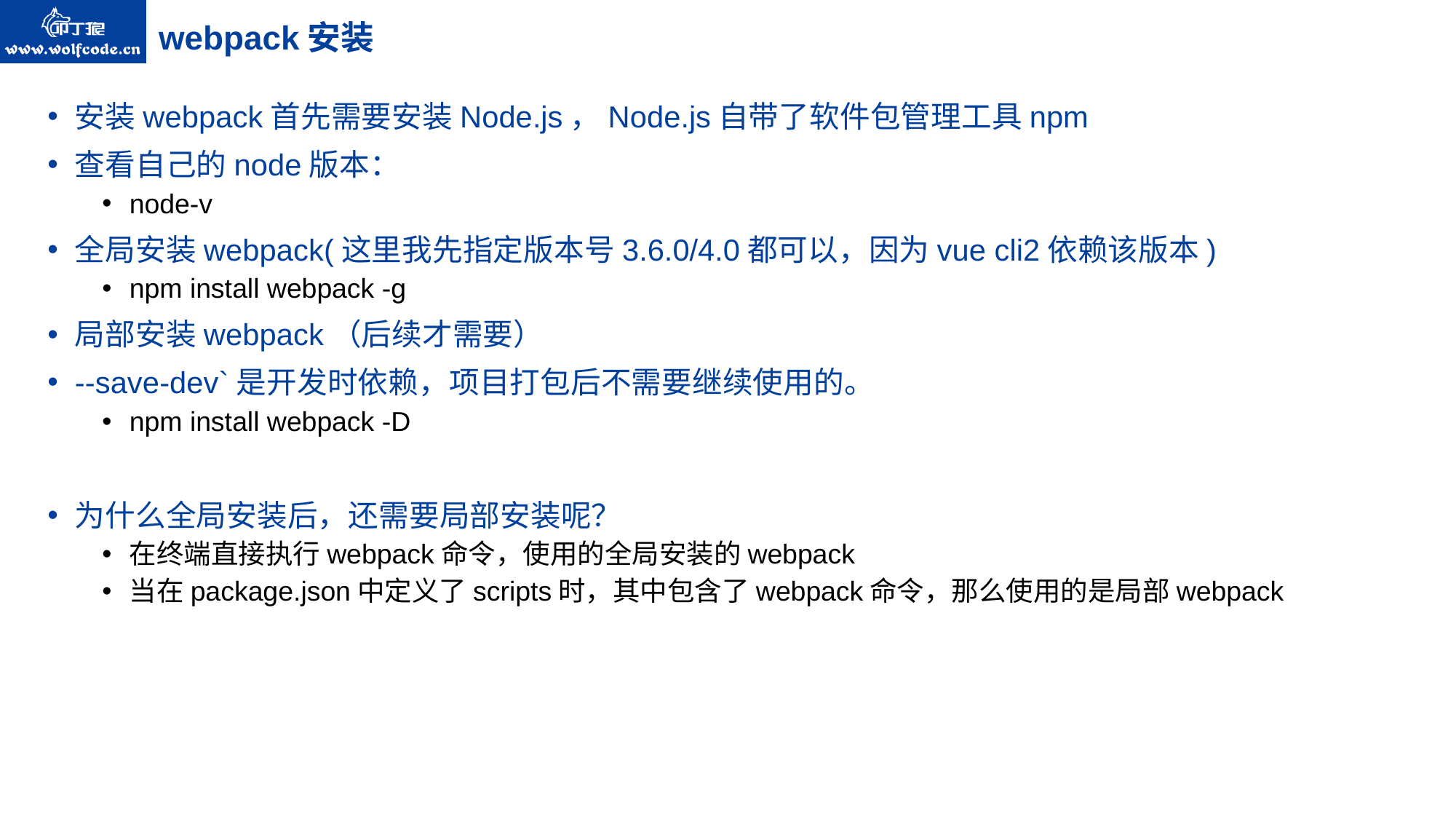

# webpack安装
安装webpack首先需要安装Node.js，Node.js自带了软件包管理工具npm
查看自己的node版本：
node-v
全局安装webpack(这里我先指定版本号3.6.0/4.0都可以，因为vue cli2依赖该版本)
npm install webpack -g
局部安装webpack（后续才需要）
--save-dev`是开发时依赖，项目打包后不需要继续使用的。
npm install webpack -D

为什么全局安装后，还需要局部安装呢？
在终端直接执行webpack命令，使用的全局安装的webpack
当在package.json中定义了scripts时，其中包含了webpack命令，那么使用的是局部webpack